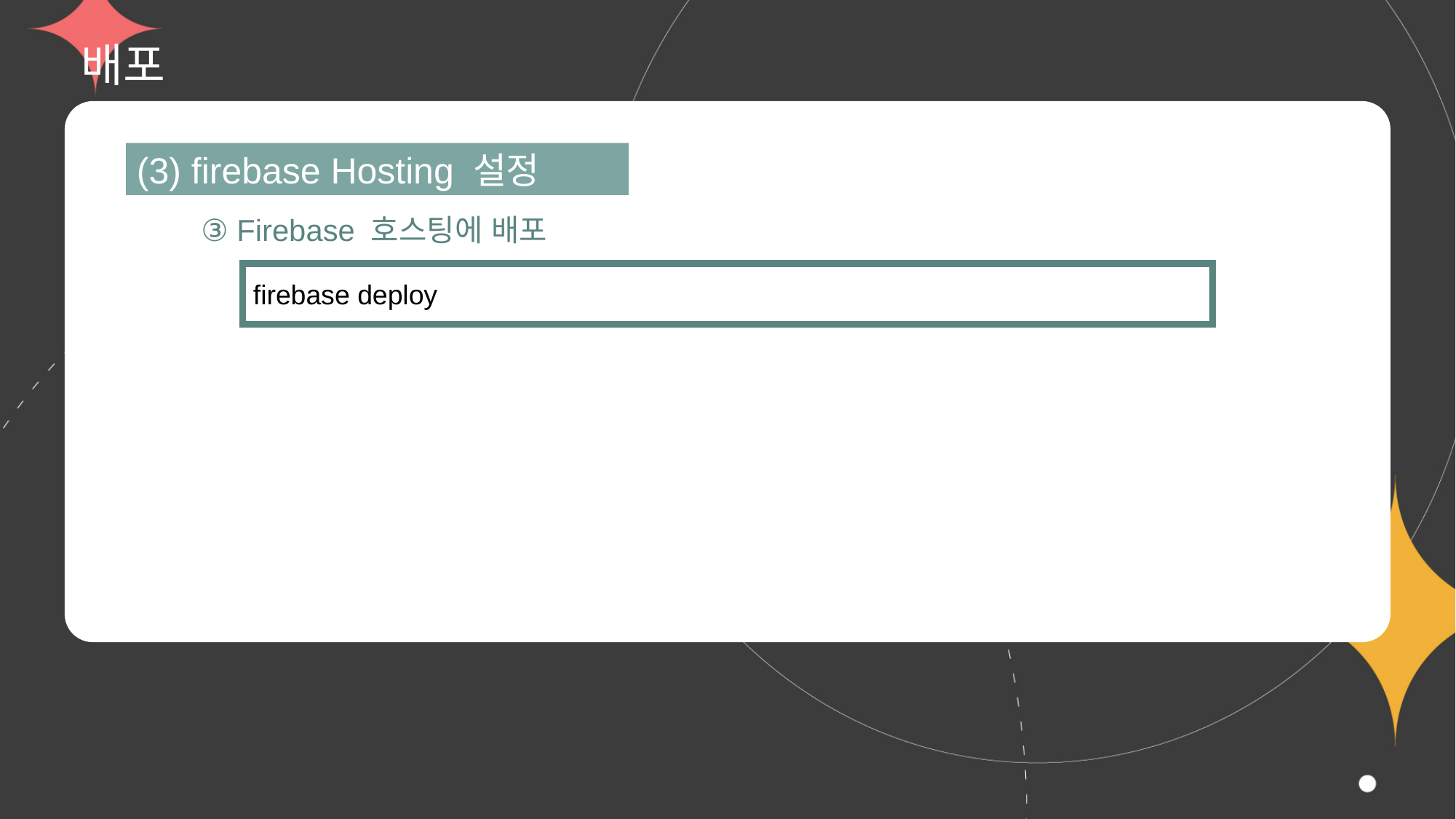

# 배포
(3) firebase Hosting 설정
③ Firebase 호스팅에 배포
firebase deploy